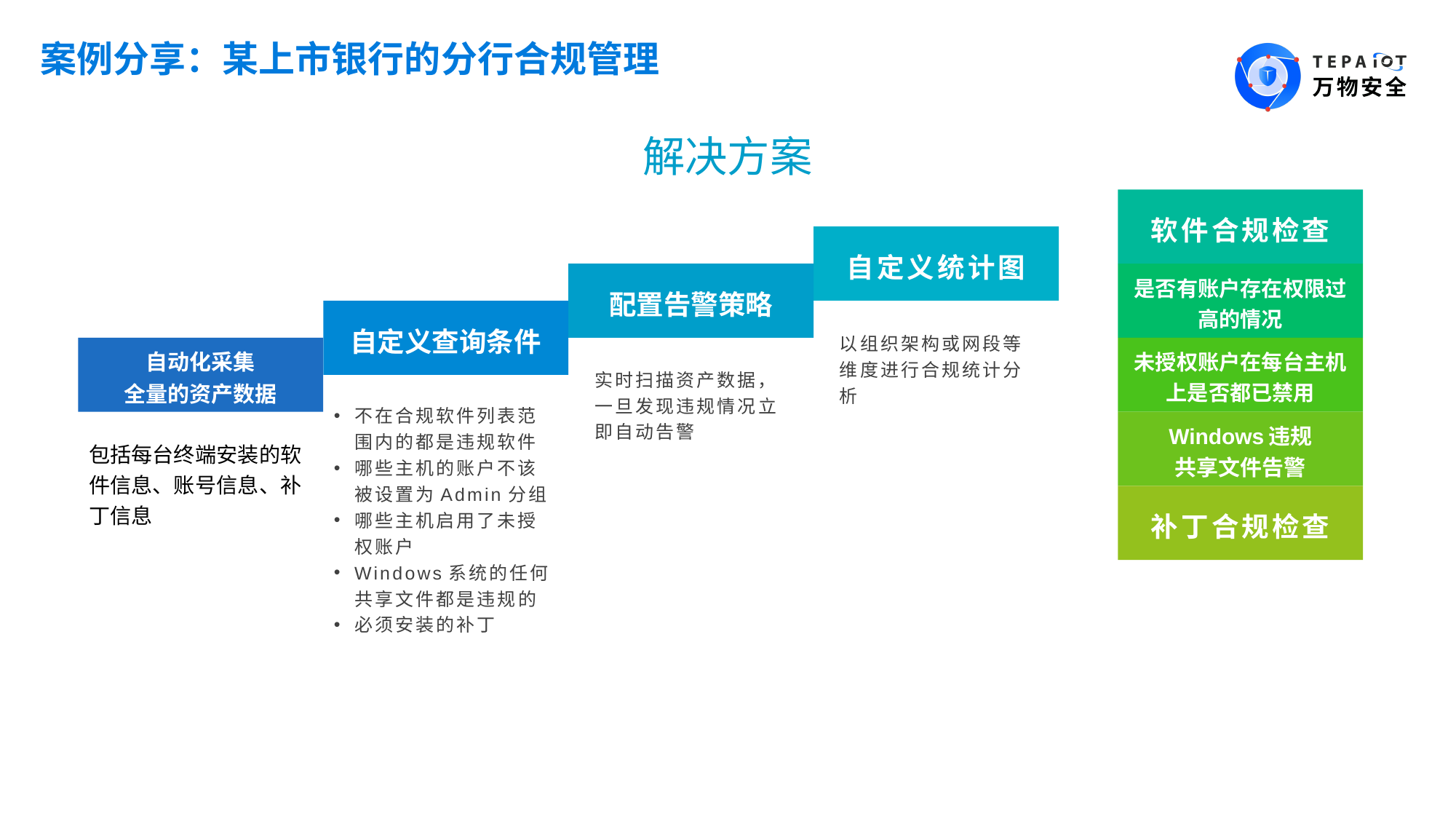

案例分享：某上市银行的分行合规管理
解决方案
深圳.国际金融科技城6F/18F（总部和5G物联网安全实验室）
广东省常委/深圳市长揭牌湾区标杆超甲级物业-国际金融科技城
软件合规检查
自定义统计图
是否有账户存在权限过高的情况
配置告警策略
自定义查询条件
以组织架构或网段等维度进行合规统计分析
未授权账户在每台主机上是否都已禁用
自动化采集
全量的资产数据
实时扫描资产数据，一旦发现违规情况立即自动告警
不在合规软件列表范围内的都是违规软件
哪些主机的账户不该被设置为Admin分组
哪些主机启用了未授权账户
Windows系统的任何共享文件都是违规的
必须安装的补丁

Windows违规
共享文件告警
包括每台终端安装的软件信息、账号信息、补丁信息
补丁合规检查